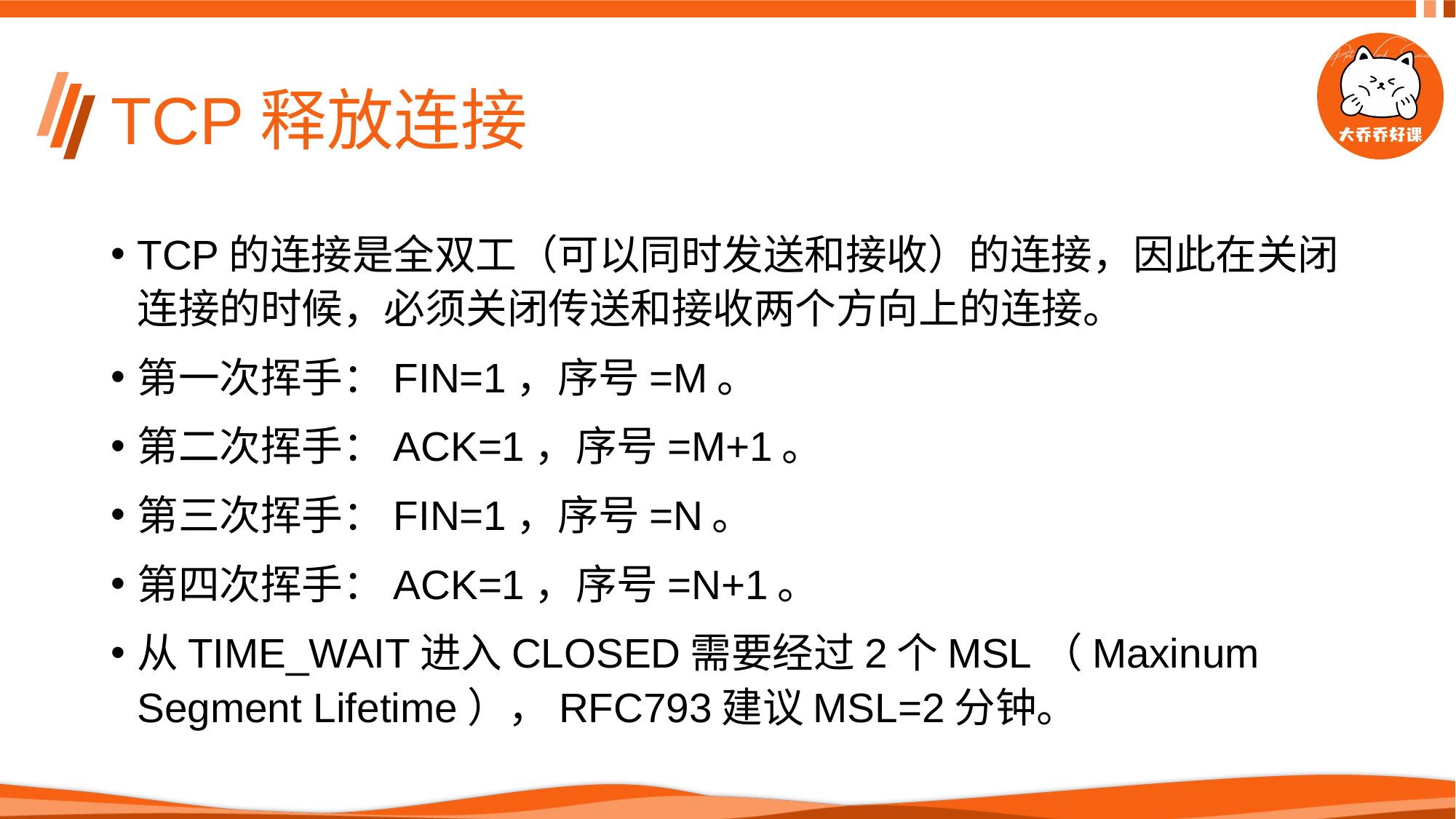

# TCP释放连接
TCP的连接是全双工（可以同时发送和接收）的连接，因此在关闭连接的时候，必须关闭传送和接收两个方向上的连接。
第一次挥手：FIN=1，序号=M。
第二次挥手：ACK=1，序号=M+1。
第三次挥手：FIN=1，序号=N。
第四次挥手：ACK=1，序号=N+1。
从TIME_WAIT进入CLOSED需要经过2个MSL（Maxinum Segment Lifetime），RFC793建议MSL=2分钟。